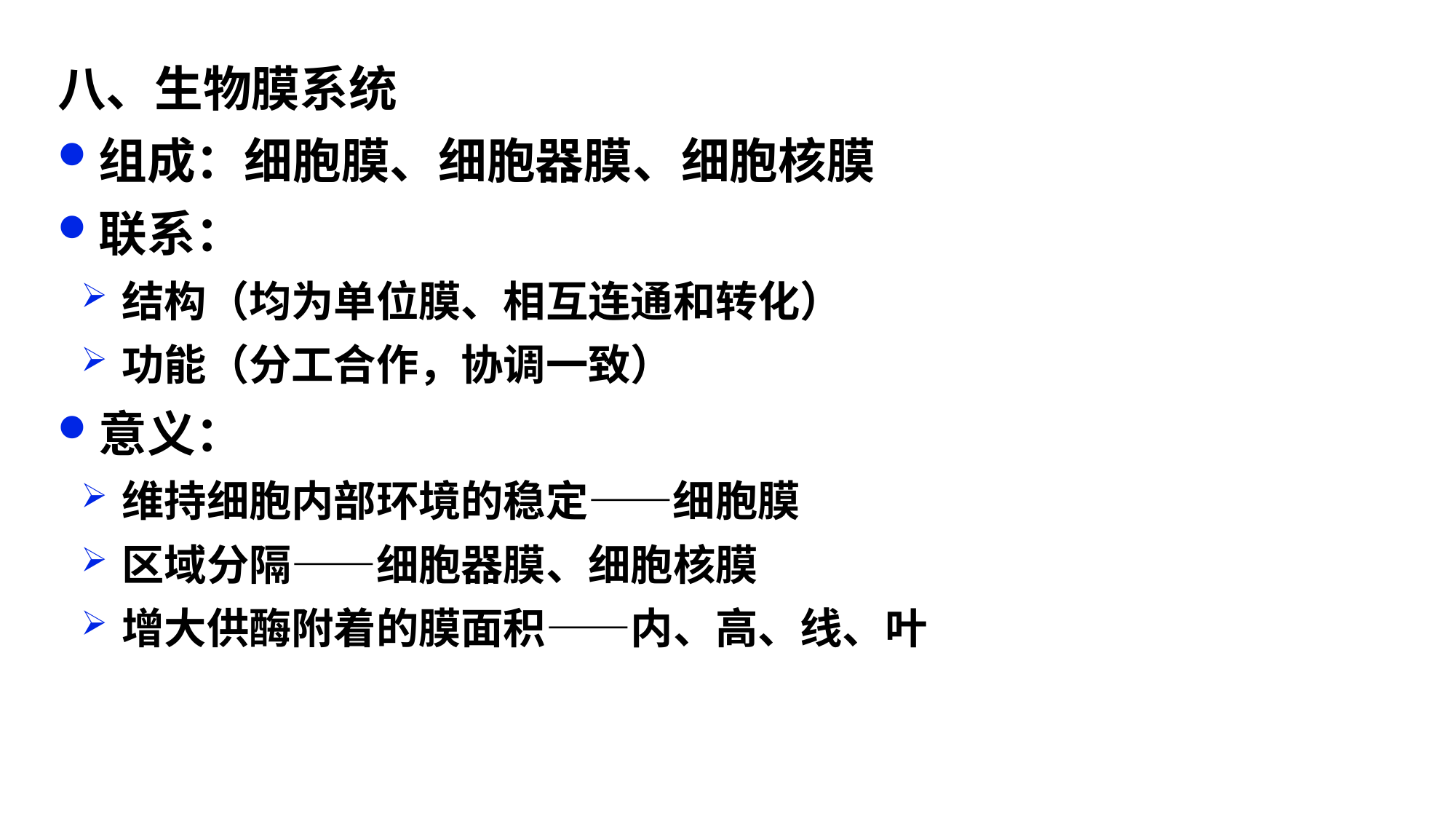

八、生物膜系统
组成：细胞膜、细胞器膜、细胞核膜
联系：
结构（均为单位膜、相互连通和转化）
功能（分工合作，协调一致）
意义：
维持细胞内部环境的稳定——细胞膜
区域分隔——细胞器膜、细胞核膜
增大供酶附着的膜面积——内、高、线、叶